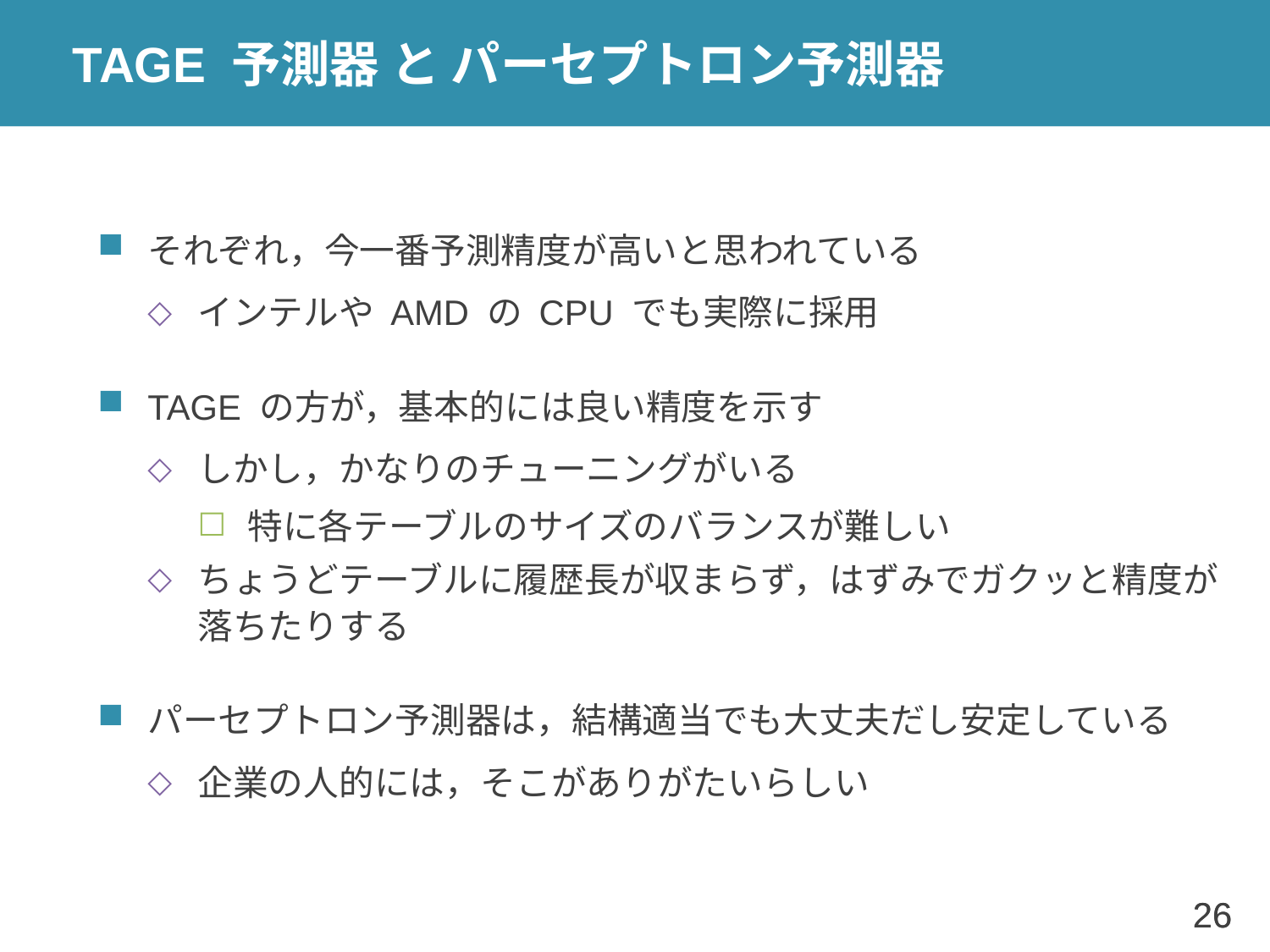

# TAGE 予測器 と パーセプトロン予測器
それぞれ，今一番予測精度が高いと思われている
インテルや AMD の CPU でも実際に採用
TAGE の方が，基本的には良い精度を示す
しかし，かなりのチューニングがいる
特に各テーブルのサイズのバランスが難しい
ちょうどテーブルに履歴長が収まらず，はずみでガクッと精度が
落ちたりする
パーセプトロン予測器は，結構適当でも大丈夫だし安定している
企業の人的には，そこがありがたいらしい